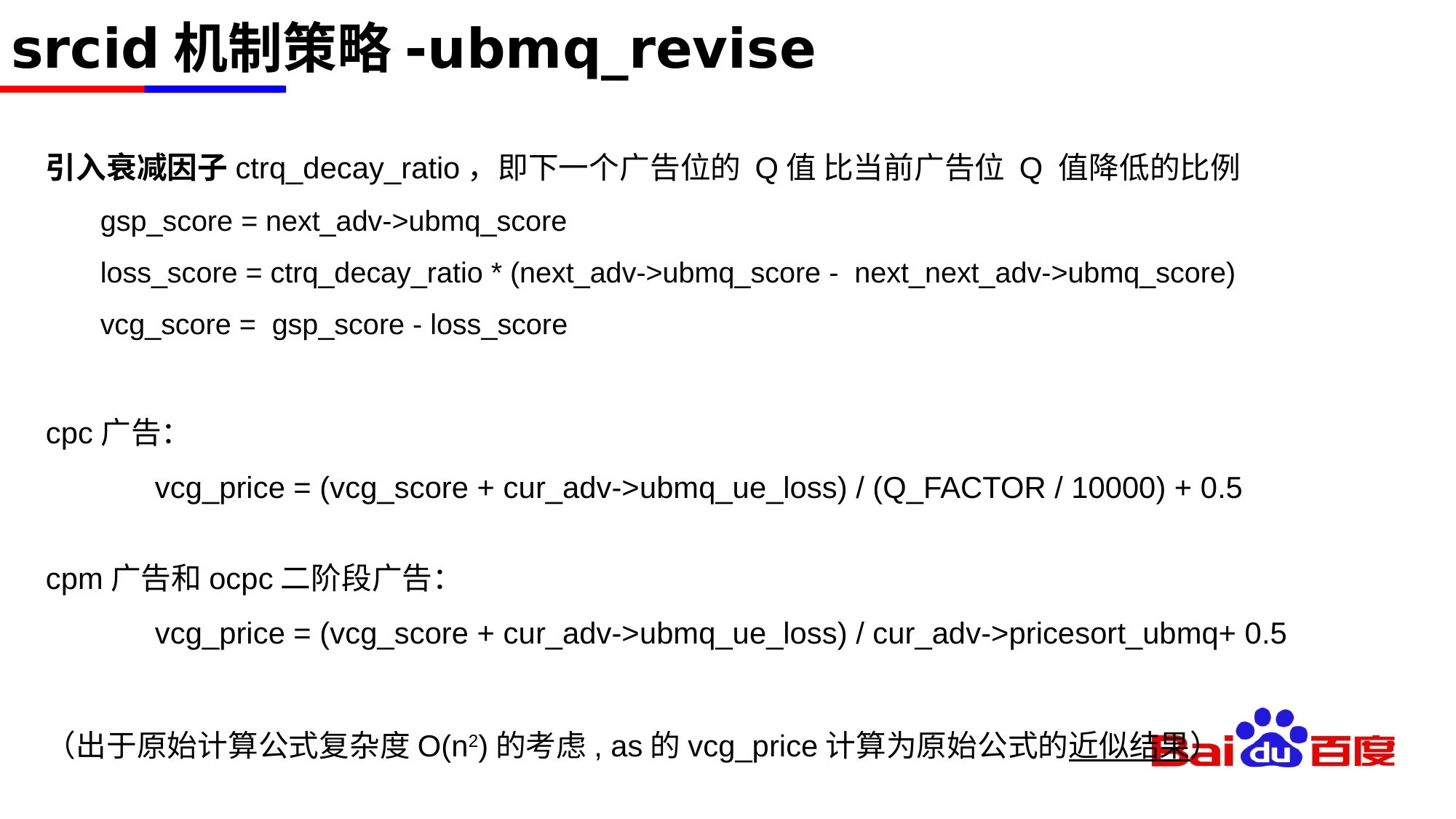

# srcid机制策略-ubmq_revise
引入衰减因子ctrq_decay_ratio，即下一个广告位的 Q值 比当前广告位 Q 值降低的比例
gsp_score = next_adv->ubmq_score
loss_score = ctrq_decay_ratio * (next_adv->ubmq_score -  next_next_adv->ubmq_score)
vcg_score =  gsp_score - loss_score

cpc广告：
	vcg_price = (vcg_score + cur_adv->ubmq_ue_loss) / (Q_FACTOR / 10000) + 0.5

cpm广告和ocpc二阶段广告：
	vcg_price = (vcg_score + cur_adv->ubmq_ue_loss) / cur_adv->pricesort_ubmq+ 0.5

（出于原始计算公式复杂度O(n2)的考虑, as的vcg_price计算为原始公式的近似结果）